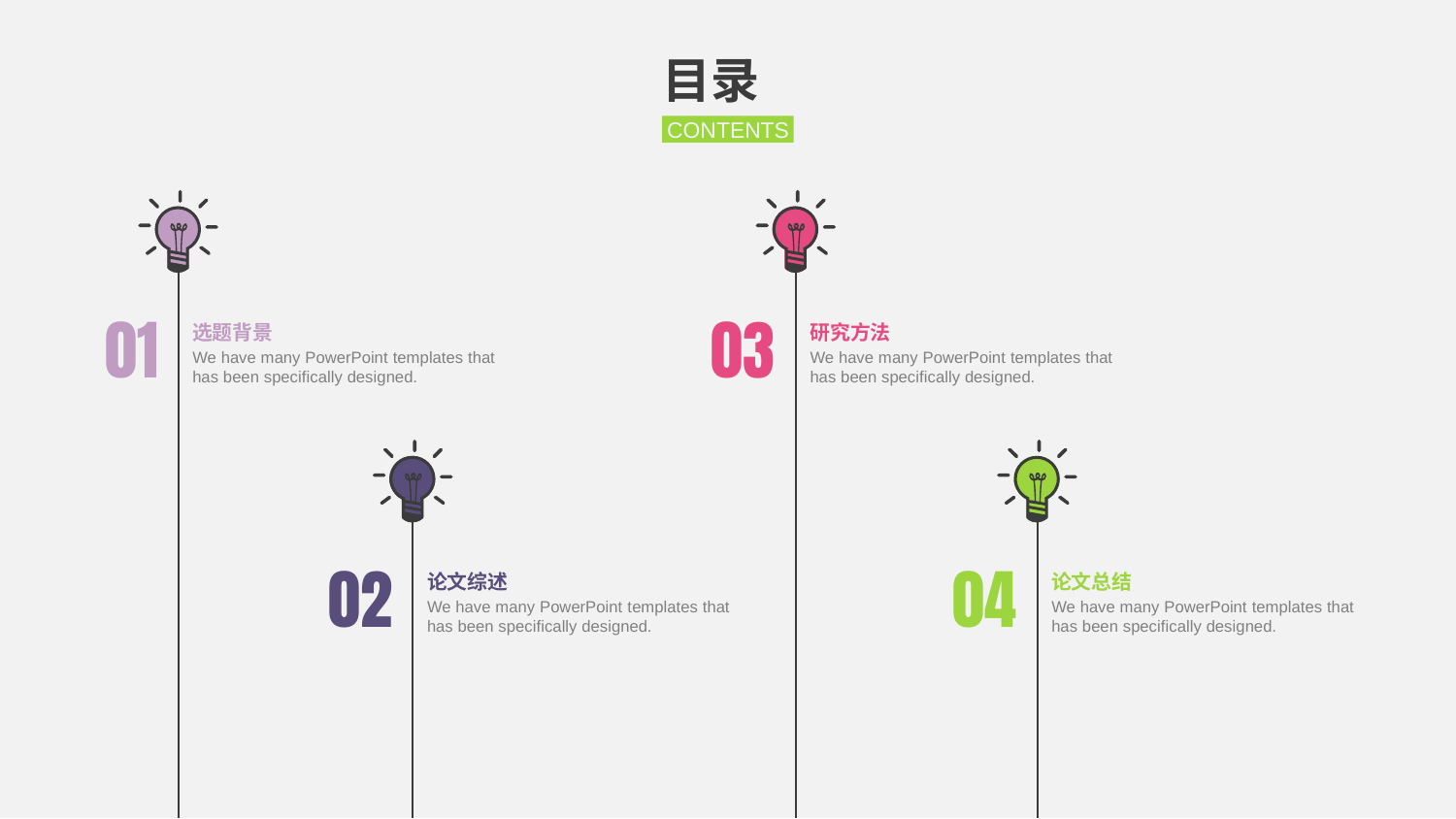

目录
CONTENTS

01
03
选题背景
研究方法
We have many PowerPoint templates that has been specifically designed.
We have many PowerPoint templates that has been specifically designed.

02
04
论文综述
论文总结
We have many PowerPoint templates that has been specifically designed.
We have many PowerPoint templates that has been specifically designed.